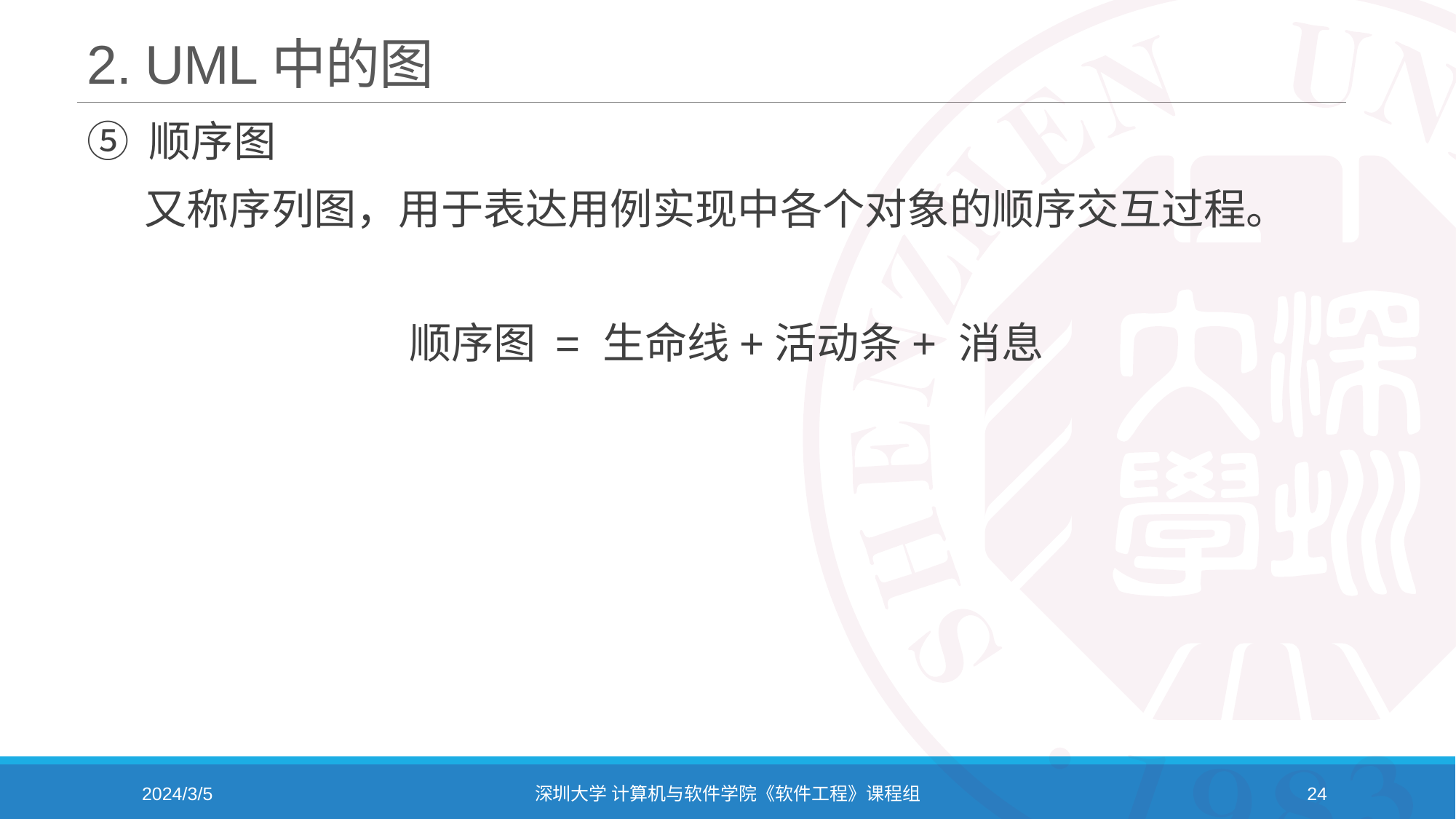

# 2. UML中的图
⑤ 顺序图
     又称序列图，用于表达用例实现中各个对象的顺序交互过程。

顺序图 = 生命线+活动条+ 消息
2024/3/5
深圳大学 计算机与软件学院《软件工程》课程组
24